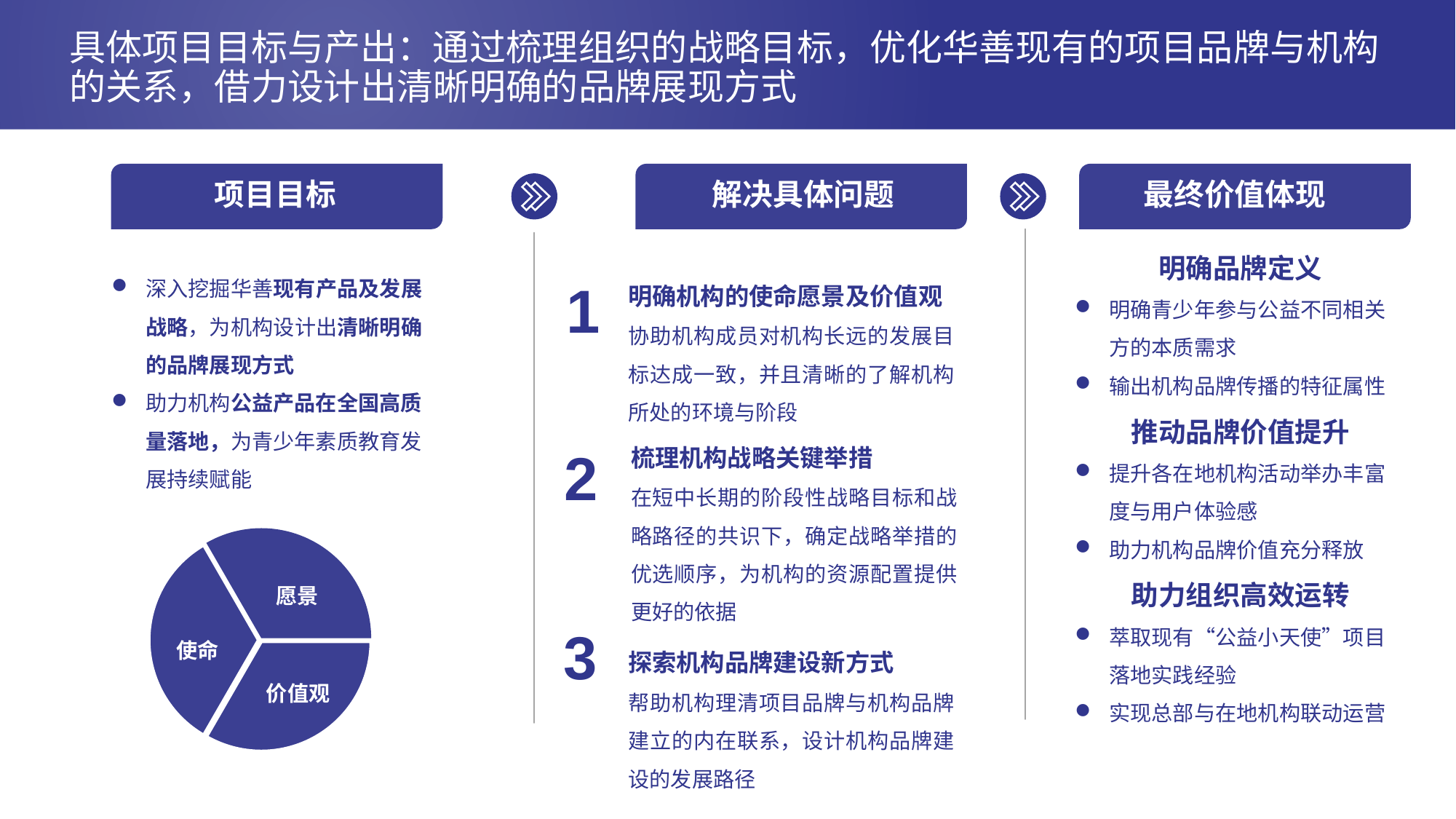

# 具体项目目标与产出：通过梳理组织的战略目标，优化华善现有的项目品牌与机构的关系，借力设计出清晰明确的品牌展现方式

项目目标

解决具体问题

最终价值体现

明确品牌定义
明确青少年参与公益不同相关方的本质需求
输出机构品牌传播的特征属性
推动品牌价值提升
提升各在地机构活动举办丰富度与用户体验感
助力机构品牌价值充分释放
助力组织高效运转
萃取现有“公益小天使”项目落地实践经验
实现总部与在地机构联动运营

深入挖掘华善现有产品及发展战略，为机构设计出清晰明确的品牌展现方式
助力机构公益产品在全国高质量落地，为青少年素质教育发展持续赋能
明确机构的使命愿景及价值观
协助机构成员对机构长远的发展目标达成一致，并且清晰的了解机构所处的环境与阶段
1
梳理机构战略关键举措
在短中长期的阶段性战略目标和战略路径的共识下，确定战略举措的优选顺序，为机构的资源配置提供更好的依据
2

愿景
使命
价值观

3
探索机构品牌建设新方式
帮助机构理清项目品牌与机构品牌建立的内在联系，设计机构品牌建设的发展路径